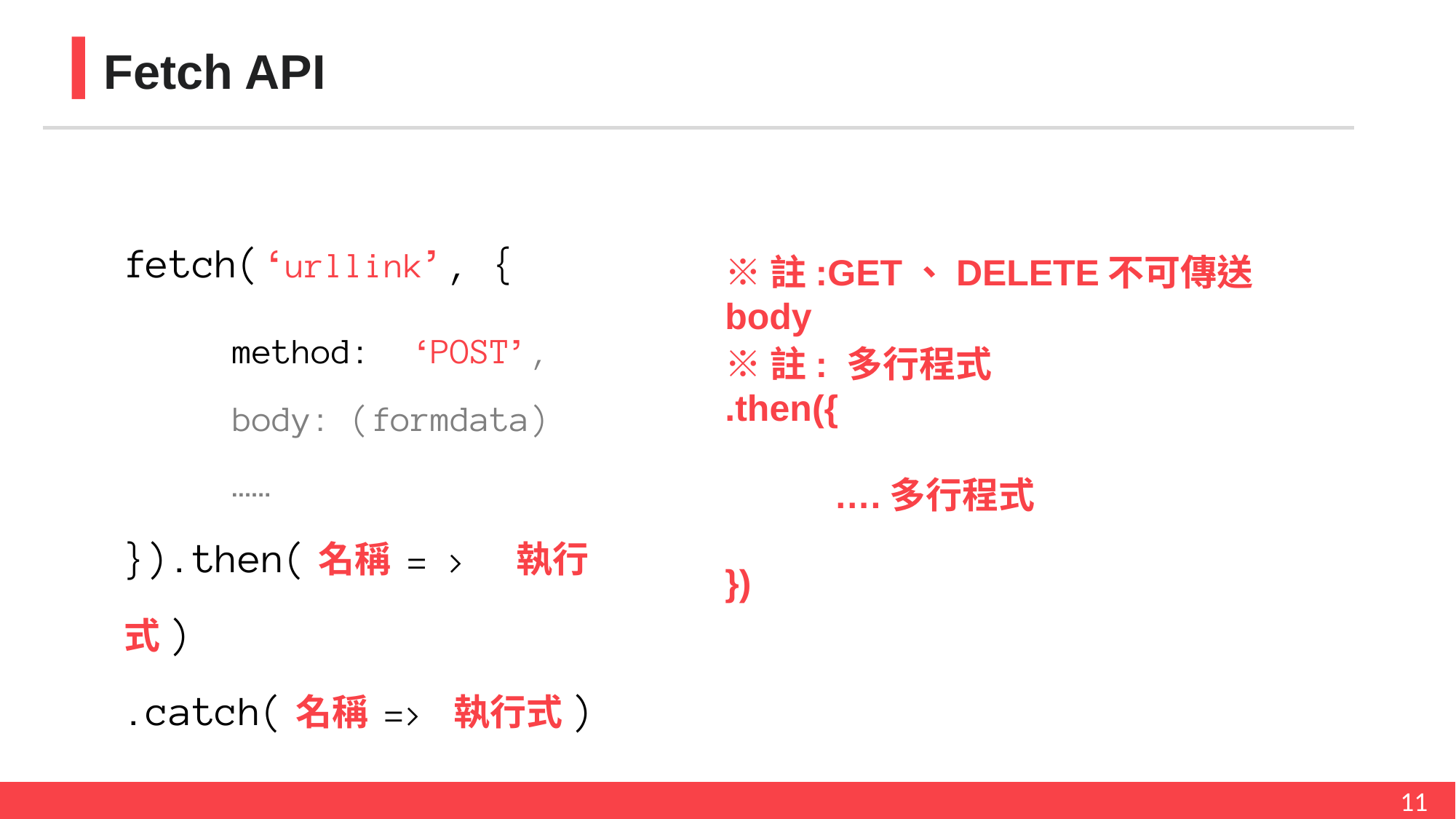

Fetch API

fetch(‘urllink’, {
	method:  ‘POST’,
	body: (formdata)
	……
}).then(名稱 = >  執行式)
.catch(名稱 => 執行式)
※註:GET、DELETE不可傳送body
※註: 多行程式
.then({

	….多行程式

})
11